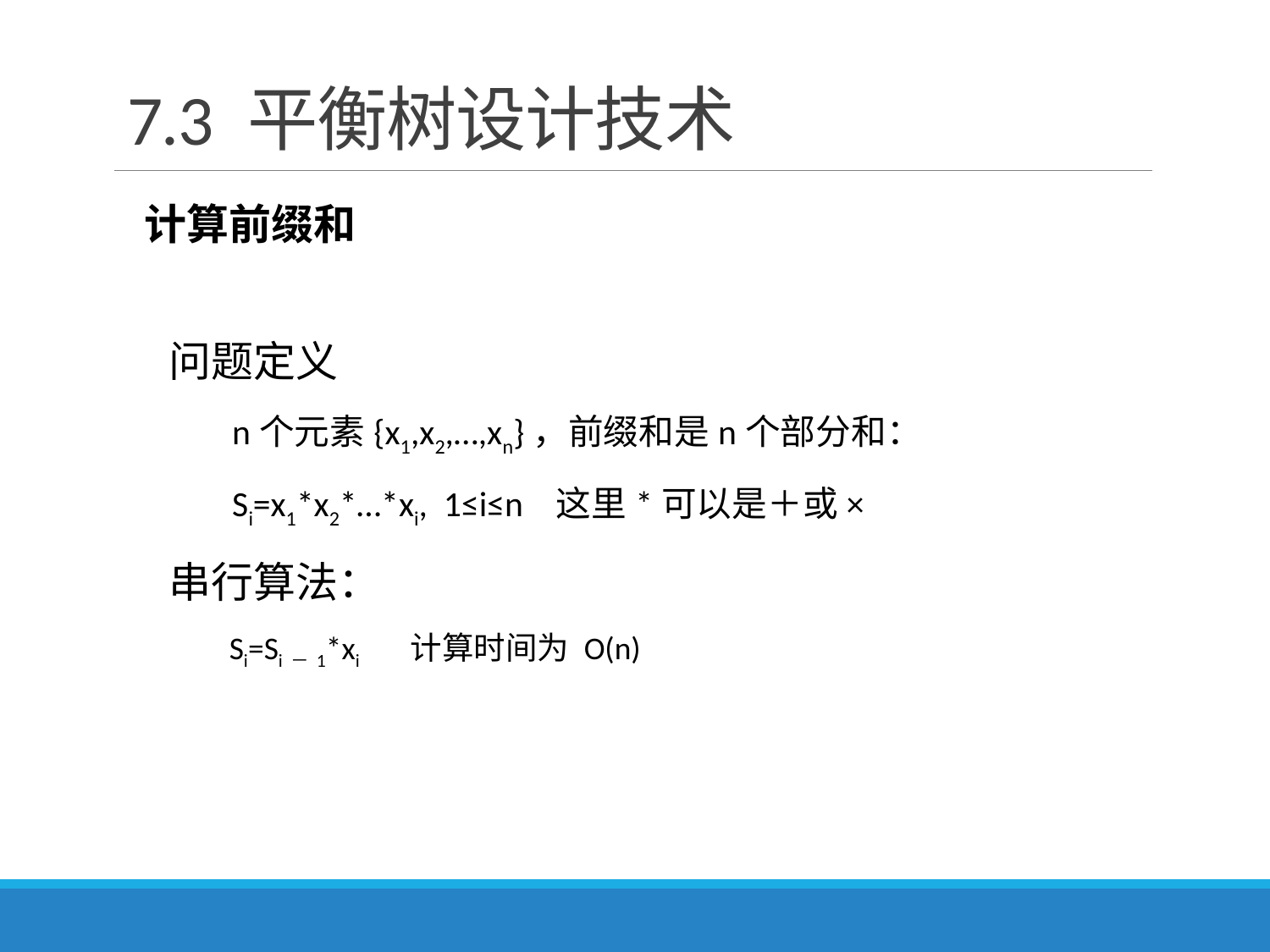

# 7.3 平衡树设计技术
计算前缀和
问题定义
n个元素{x1,x2,…,xn}，前缀和是n个部分和：
Si=x1*x2*…*xi,  1≤i≤n   这里*可以是＋或×
串行算法：
           Si=Si－1*xi      计算时间为 O(n)